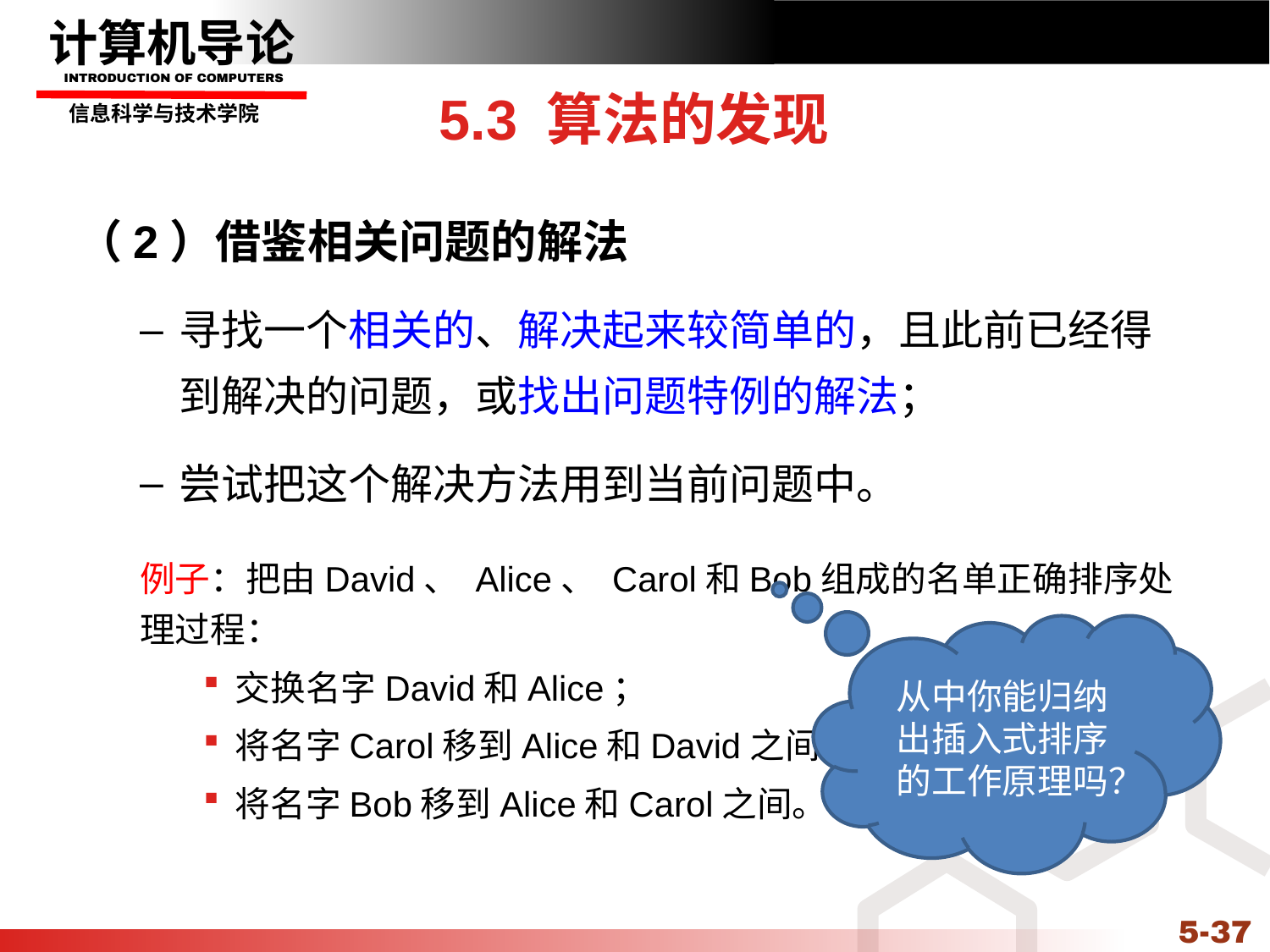

# 5.3 算法的发现
（2）借鉴相关问题的解法
寻找一个相关的、解决起来较简单的，且此前已经得到解决的问题，或找出问题特例的解法；
尝试把这个解决方法用到当前问题中。

例子：把由David、 Alice、 Carol和Bob组成的名单正确排序处理过程：
交换名字David和Alice；
将名字Carol移到Alice和David之间；
将名字Bob移到Alice和Carol之间。
从中你能归纳出插入式排序的工作原理吗？
5-37